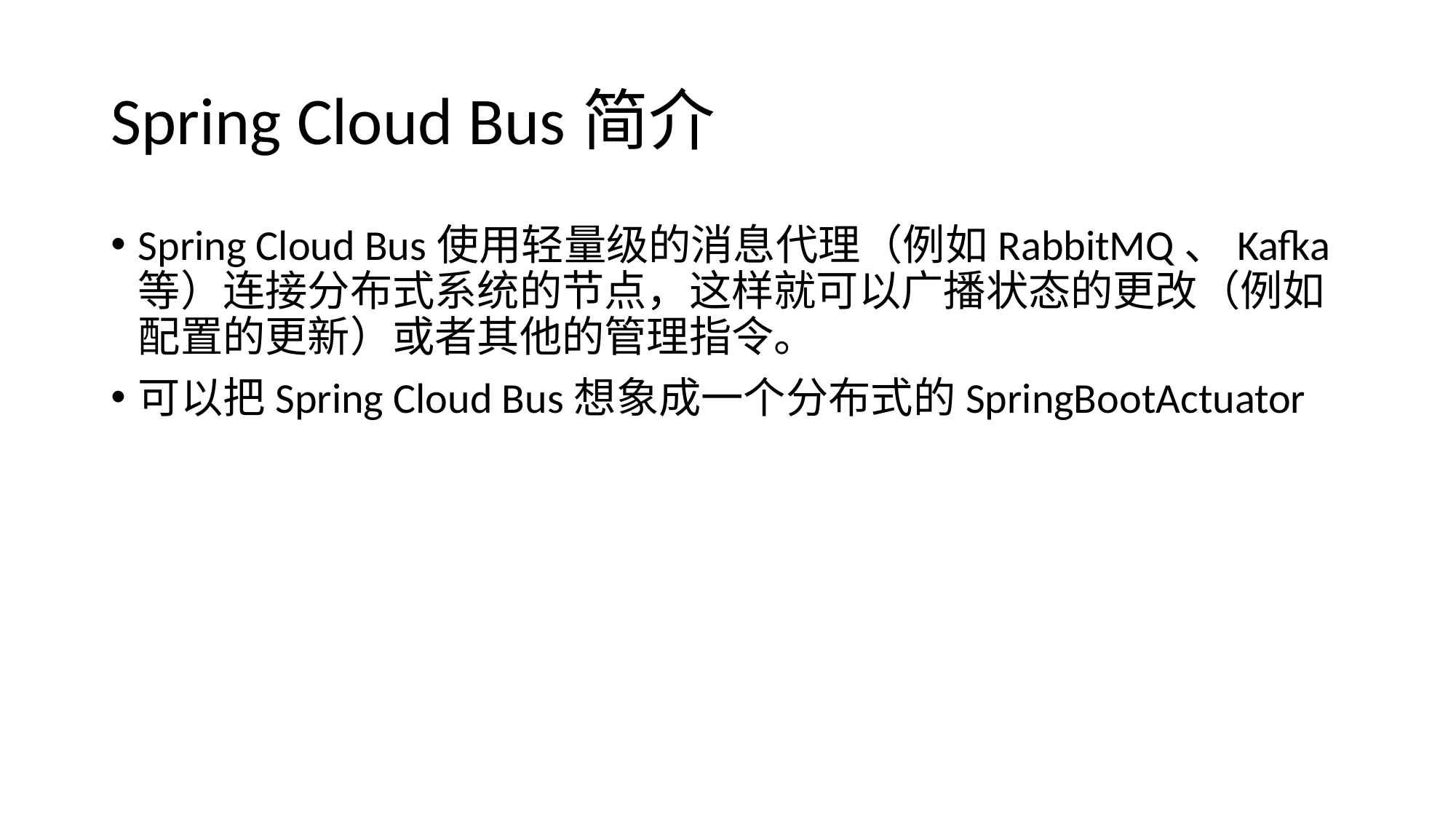

# Spring Cloud Bus简介
Spring Cloud Bus使用轻量级的消息代理（例如RabbitMQ、Kafka等）连接分布式系统的节点，这样就可以广播状态的更改（例如配置的更新）或者其他的管理指令。
可以把Spring Cloud Bus想象成一个分布式的SpringBootActuator